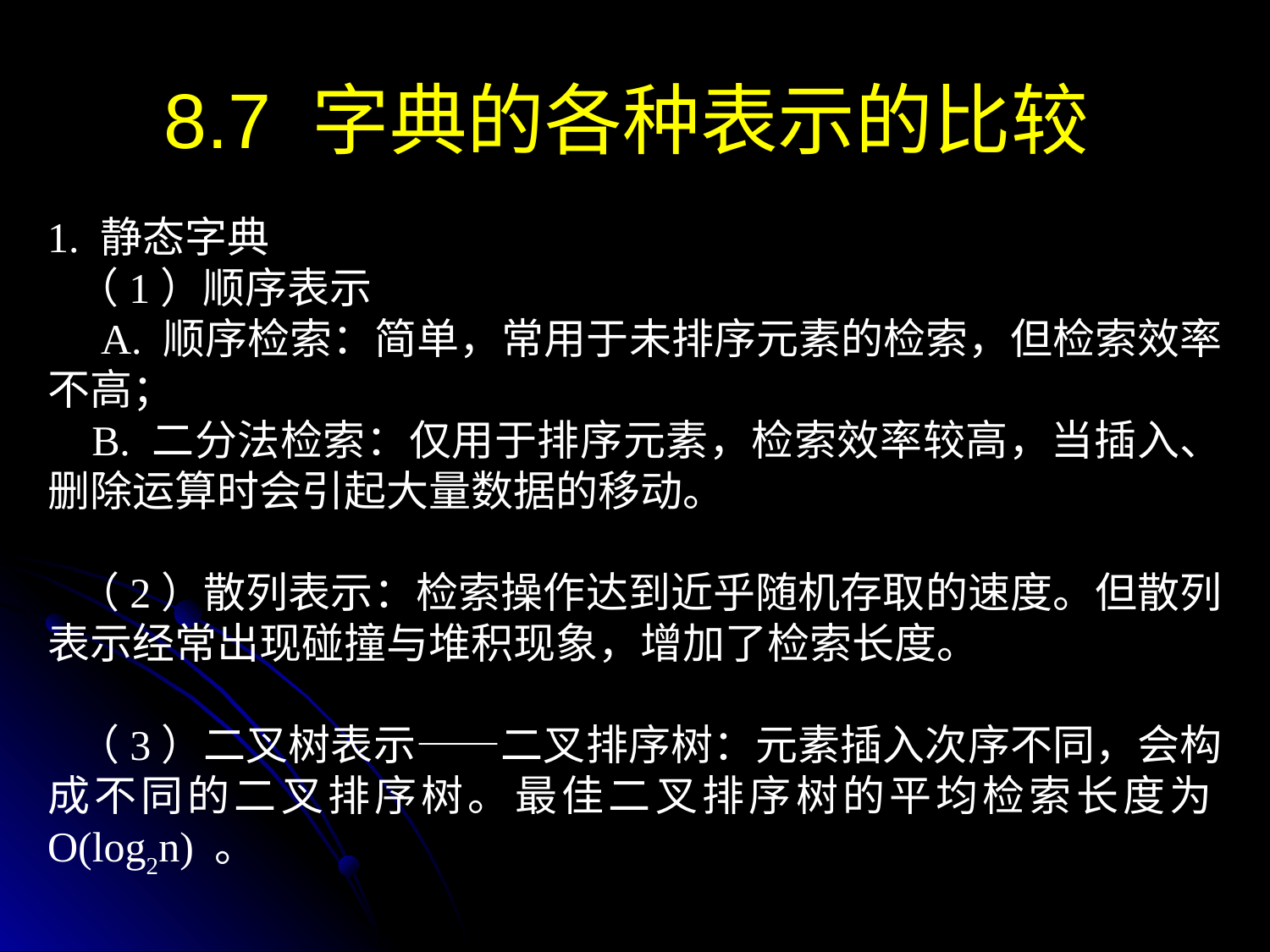

# 8.7 字典的各种表示的比较
1. 静态字典
  （1）顺序表示
     A. 顺序检索：简单，常用于未排序元素的检索，但检索效率不高；
    B. 二分法检索：仅用于排序元素，检索效率较高，当插入、删除运算时会引起大量数据的移动。

  （2）散列表示：检索操作达到近乎随机存取的速度。但散列表示经常出现碰撞与堆积现象，增加了检索长度。

  （3）二叉树表示——二叉排序树：元素插入次序不同，会构成不同的二叉排序树。最佳二叉排序树的平均检索长度为O(log2n) 。